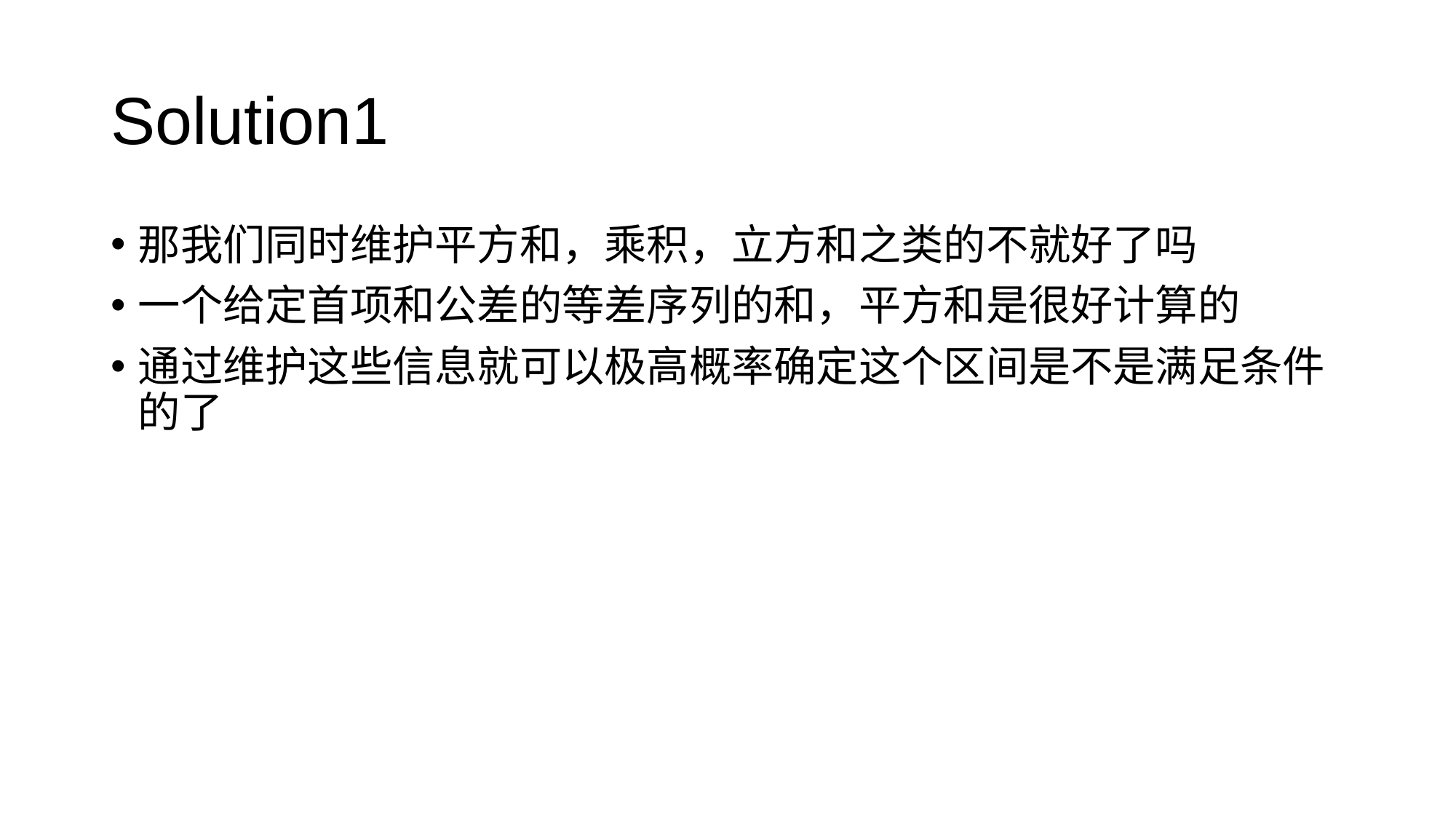

# Solution1
那我们同时维护平方和，乘积，立方和之类的不就好了吗
一个给定首项和公差的等差序列的和，平方和是很好计算的
通过维护这些信息就可以极高概率确定这个区间是不是满足条件的了